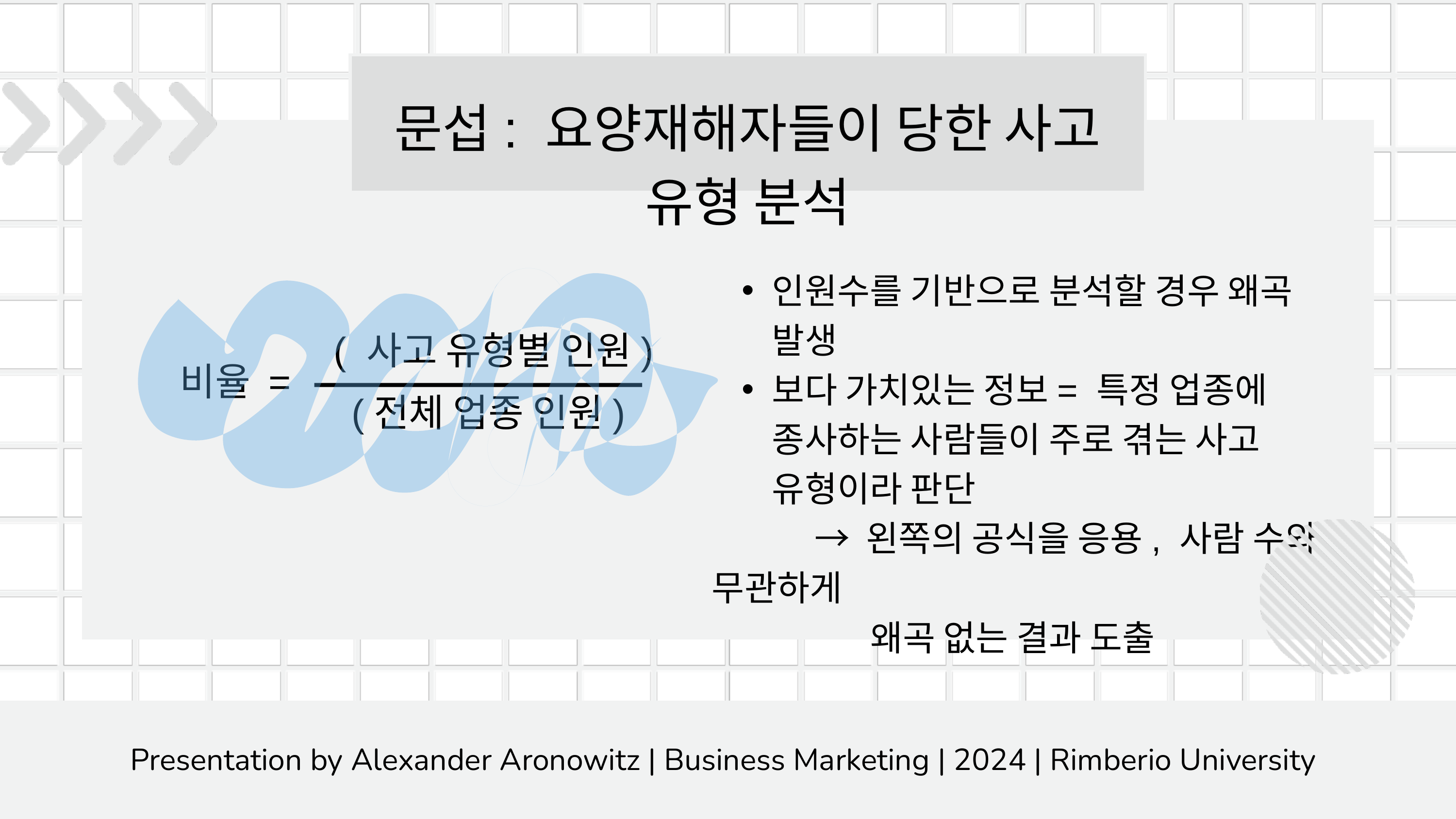

문섭: 요양재해자들이 당한 사고 유형 분석

인원수를 기반으로 분석할 경우 왜곡 발생
보다 가치있는 정보= 특정 업종에 종사하는 사람들이 주로 겪는 사고 유형이라 판단
             → 왼쪽의 공식을 응용, 사람 수와 무관하게
                   왜곡 없는 결과 도출

         ( 사고 유형별 인원)
비율 =
        (전체 업종 인원)

Presentation by Alexander Aronowitz | Business Marketing | 2024 | Rimberio University